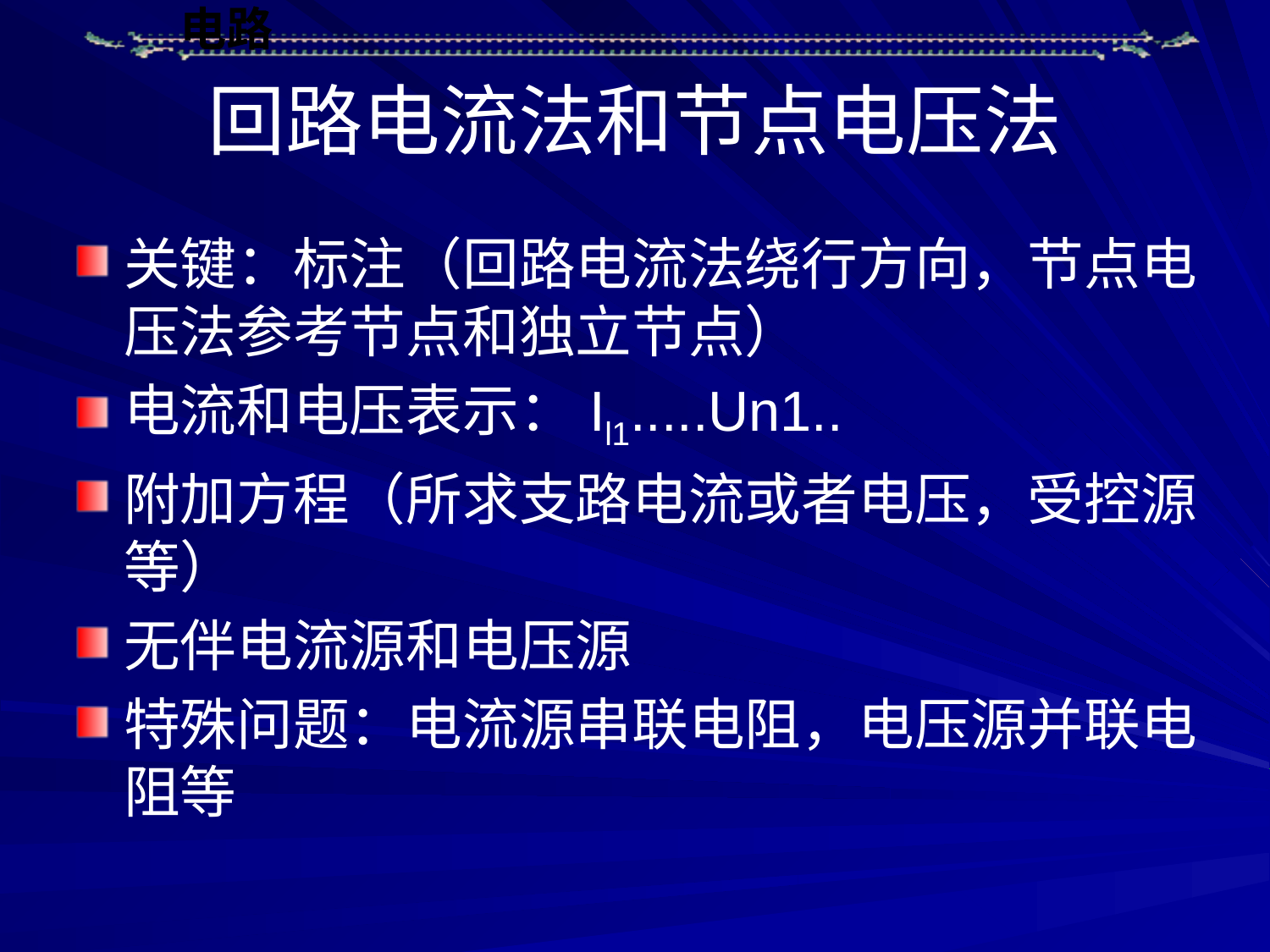

# 回路电流法和节点电压法
关键：标注（回路电流法绕行方向，节点电压法参考节点和独立节点）
电流和电压表示：Il1.....Un1..
附加方程（所求支路电流或者电压，受控源等）
无伴电流源和电压源
特殊问题：电流源串联电阻，电压源并联电阻等